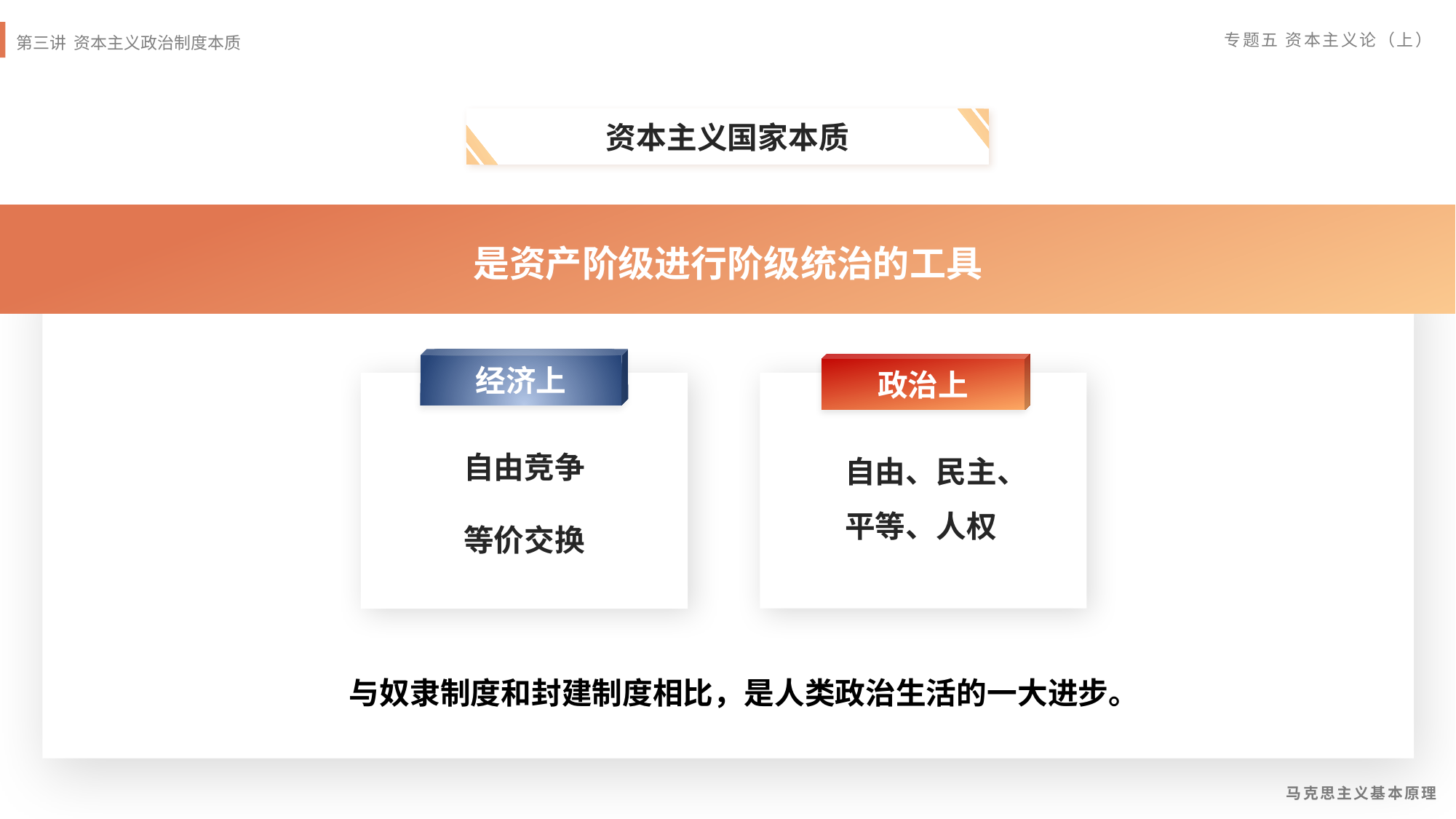

资本主义国家本质

是资产阶级进行阶级统治的工具

经济上

自由竞争
等价交换
政治上

自由、民主、
平等、人权
 与奴隶制度和封建制度相比，是人类政治生活的一大进步。